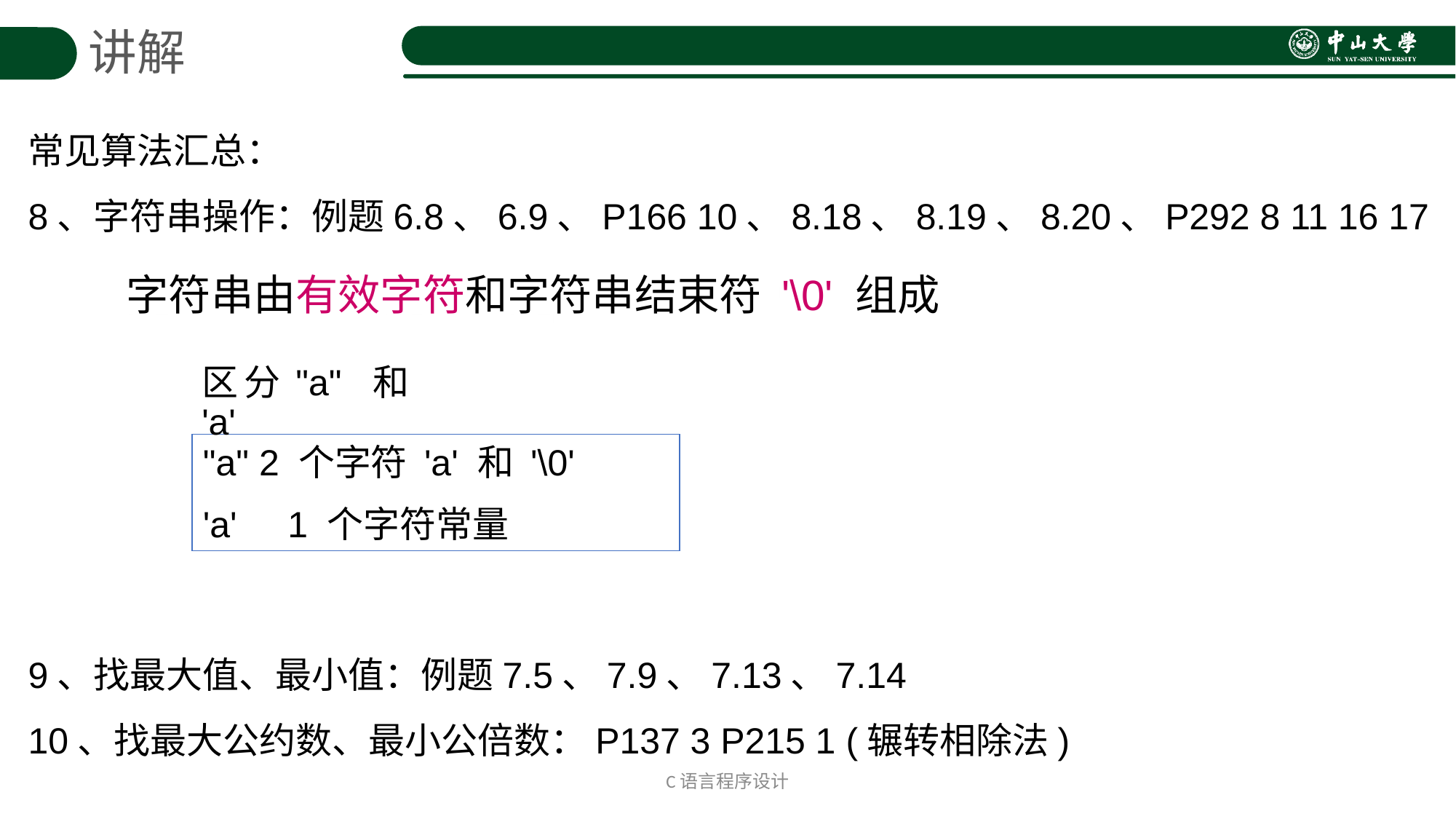

讲解
常见算法汇总：
8、字符串操作：例题6.8、6.9、P166 10、8.18、8.19、8.20、P292 8 11 16 17

9、找最大值、最小值：例题7.5、7.9、7.13、7.14
10、找最大公约数、最小公倍数：P137 3 P215 1 (辗转相除法)
字符串由有效字符和字符串结束符 '\0' 组成
区分"a" 和 'a'
"a" 2 个字符 'a' 和 '\0'
'a'     1 个字符常量

C语言程序设计
13